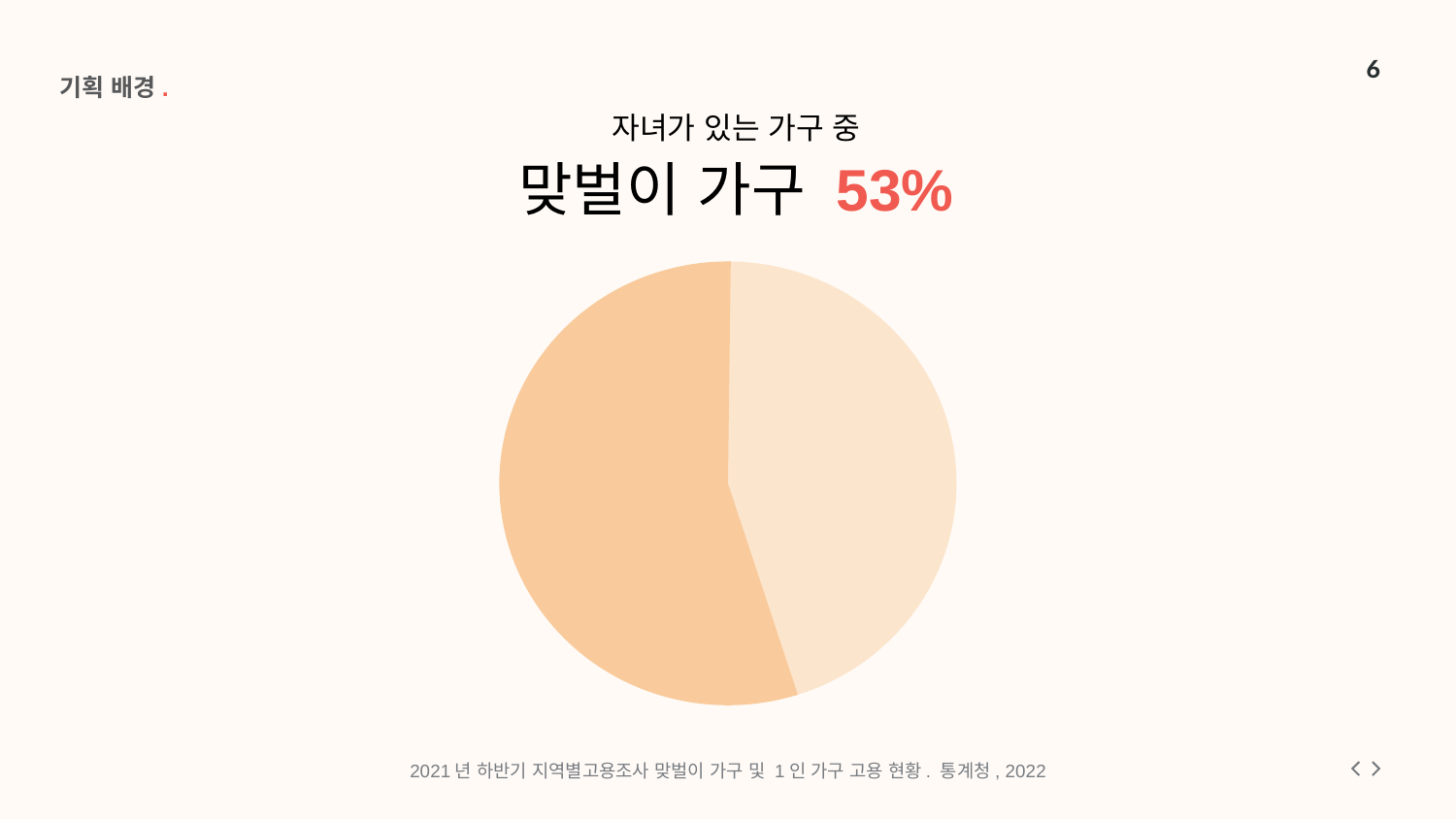

기획 배경.
자녀가 있는 가구 중
맞벌이 가구 53%

2021년 하반기 지역별고용조사 맞벌이 가구 및 1인 가구 고용 현황. 통계청, 2022